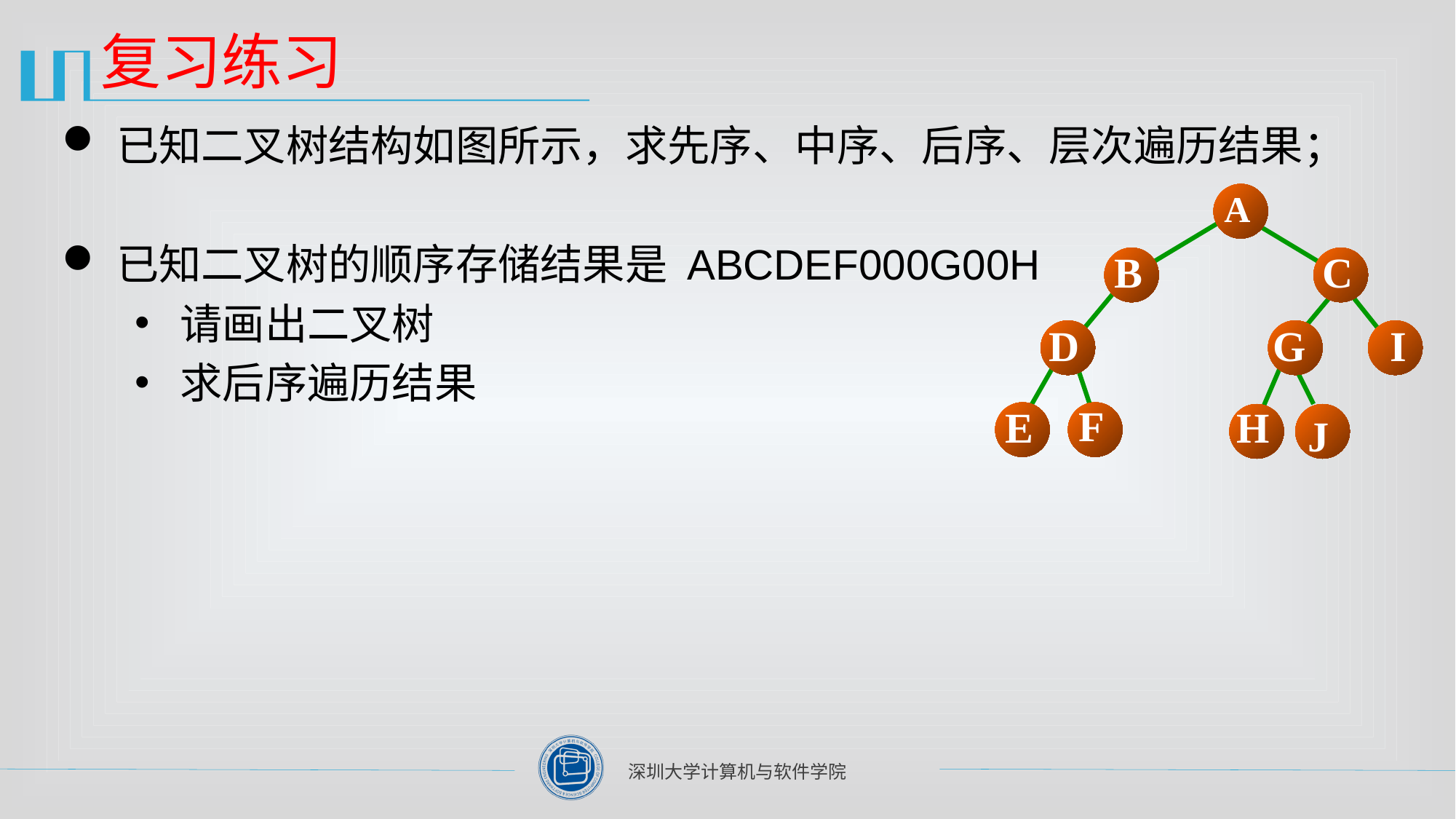

# 复习练习
已知二叉树结构如图所示，求先序、中序、后序、层次遍历结果；

已知二叉树的顺序存储结果是 ABCDEF000G00H
请画出二叉树
求后序遍历结果

A

B
C

D
G
I

F
E
H

9
J

49